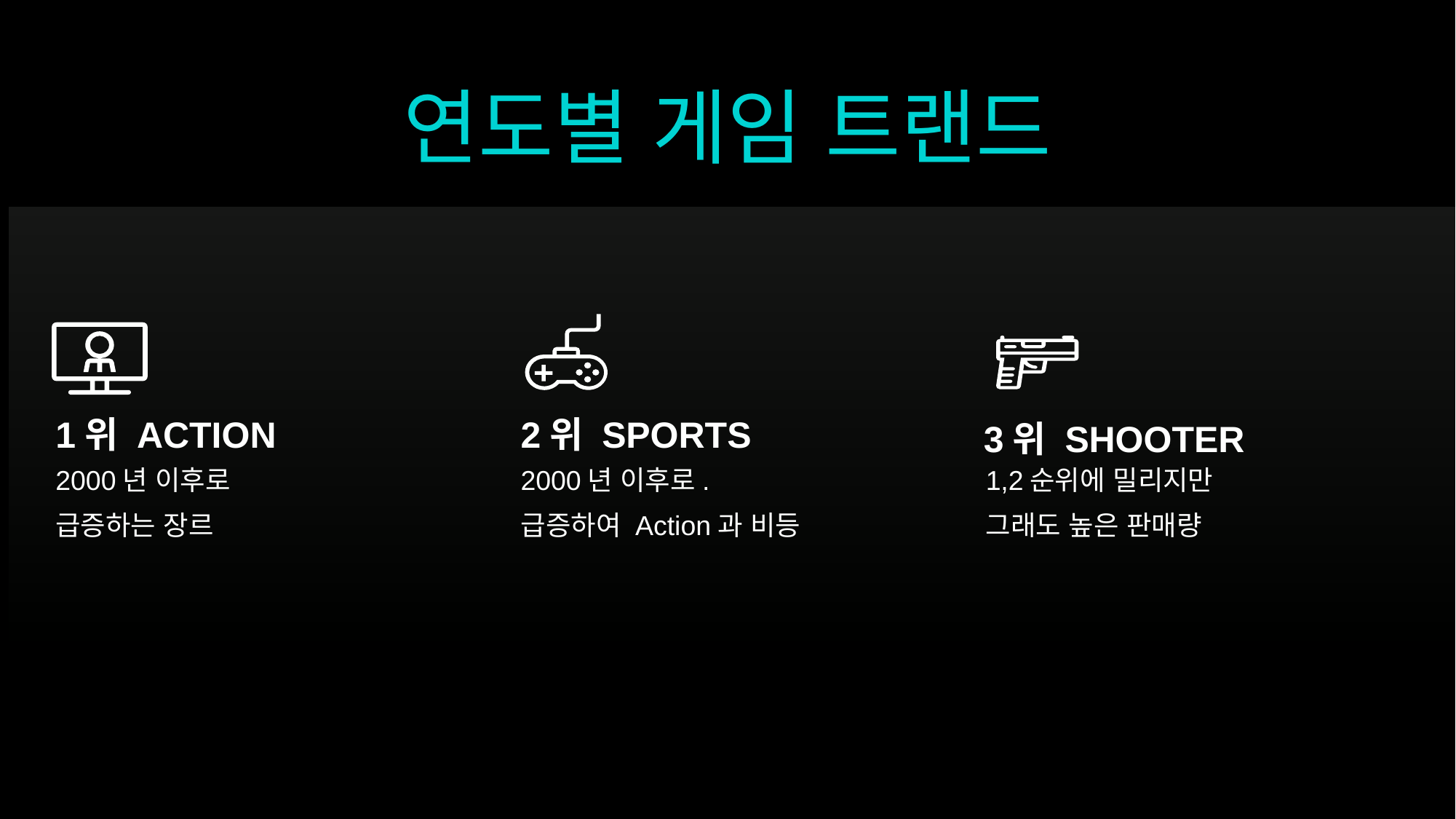

# 연도별 게임 트랜드

2위 Sports
1위 Action

3위 Shooter

1,2순위에 밀리지만
그래도 높은 판매량
2000년 이후로.
급증하여 Action과 비등

2000년 이후로
급증하는 장르